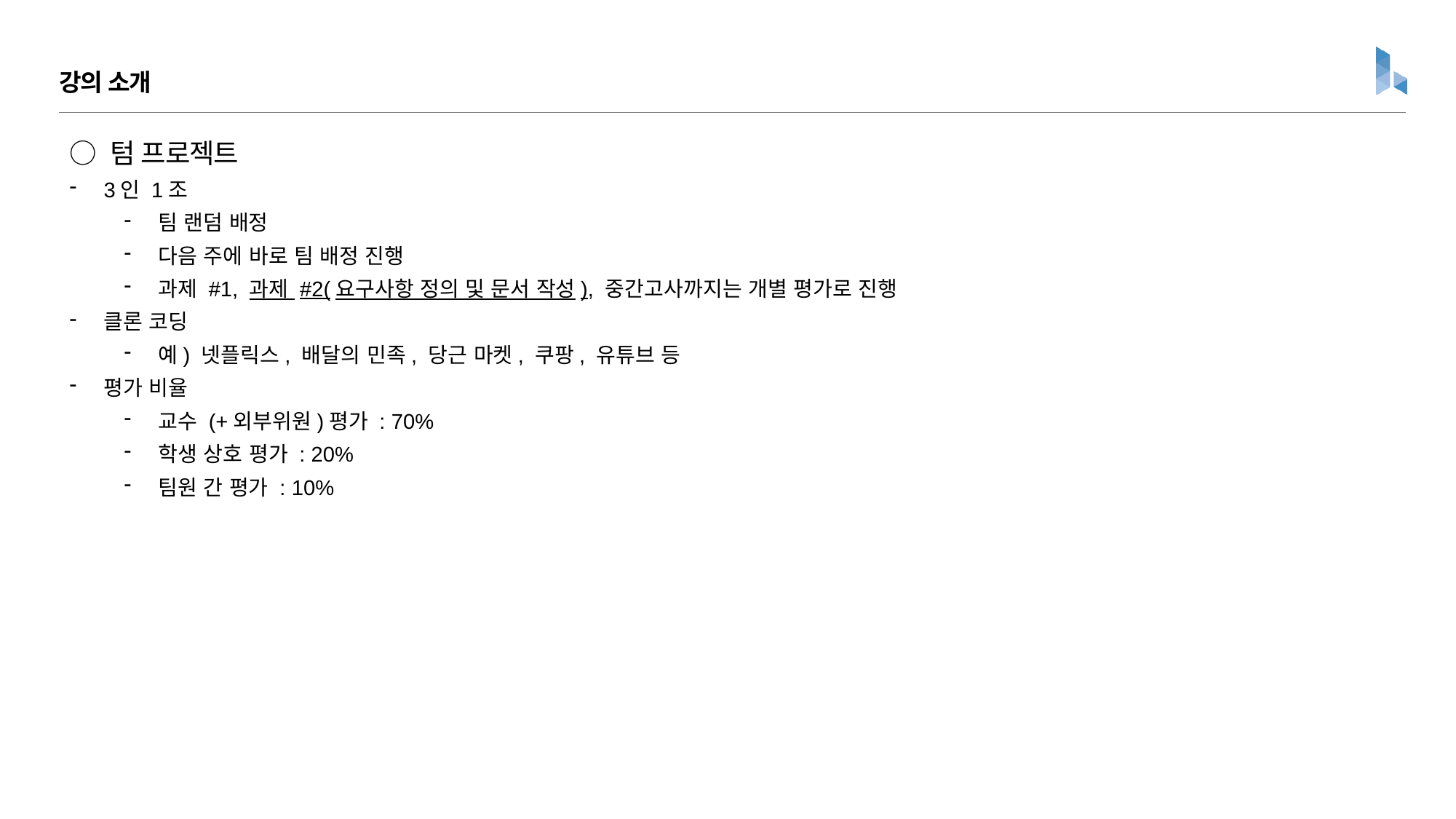

강의 소개
○ 텀 프로젝트
3인 1조
팀 랜덤 배정
다음 주에 바로 팀 배정 진행
과제 #1, 과제 #2(요구사항 정의 및 문서 작성), 중간고사까지는 개별 평가로 진행
클론 코딩
예) 넷플릭스, 배달의 민족, 당근 마켓, 쿠팡, 유튜브 등
평가 비율
교수 (+외부위원)평가 : 70%
학생 상호 평가 : 20%
팀원 간 평가 : 10%